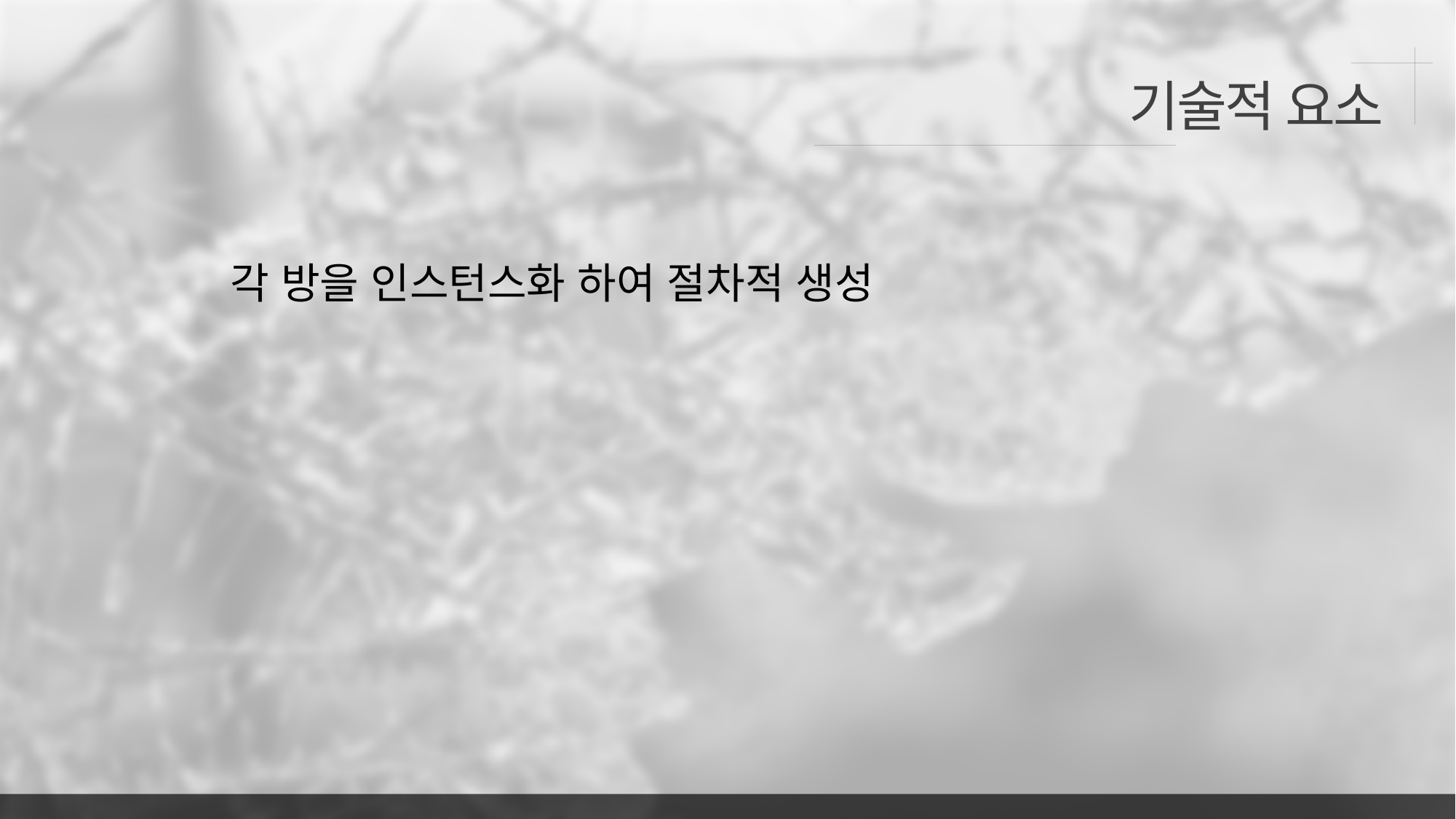

기술적 요소
각 방을 인스턴스화 하여 절차적 생성